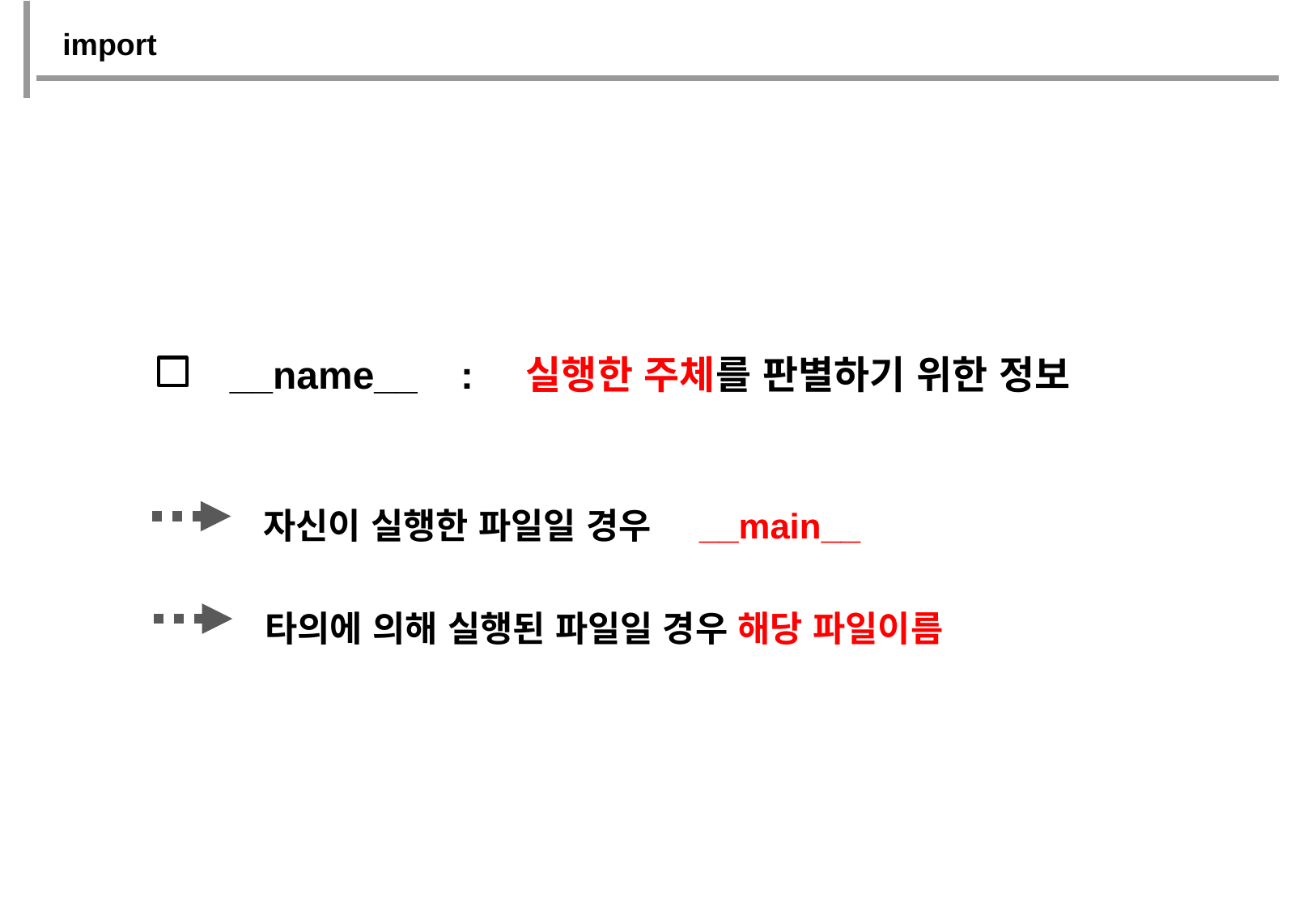

import

__name__    :    실행한 주체를 판별하기 위한 정보

자신이 실행한 파일일 경우    __main__
타의에 의해 실행된 파일일 경우 해당 파일이름